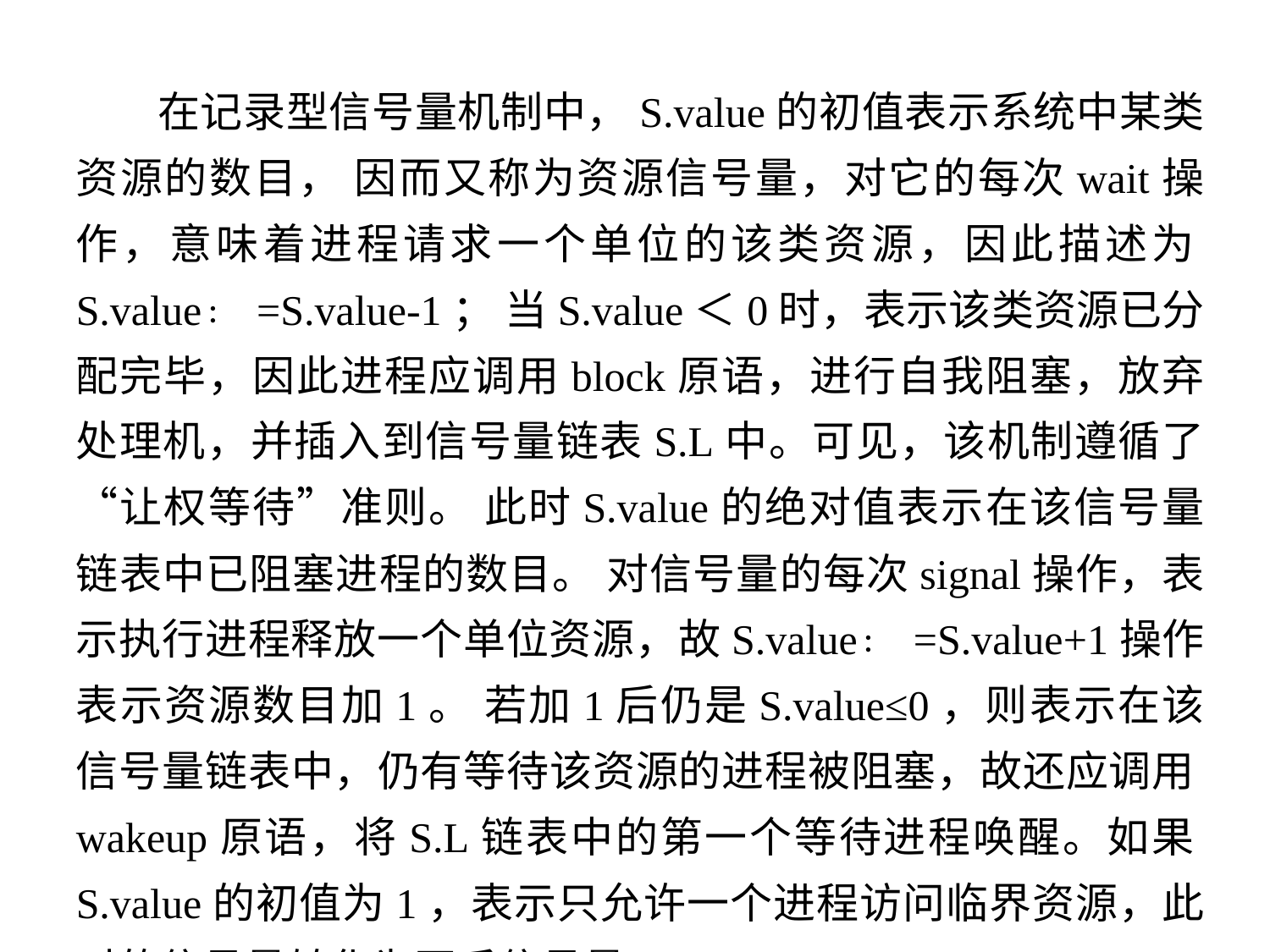

在记录型信号量机制中，S.value的初值表示系统中某类资源的数目， 因而又称为资源信号量，对它的每次wait操作，意味着进程请求一个单位的该类资源，因此描述为S.value∶   =S.value-1； 当S.value＜0时，表示该类资源已分配完毕，因此进程应调用block原语，进行自我阻塞，放弃处理机，并插入到信号量链表S.L中。可见，该机制遵循了“让权等待”准则。 此时S.value的绝对值表示在该信号量链表中已阻塞进程的数目。 对信号量的每次signal操作，表示执行进程释放一个单位资源，故S.value∶   =S.value+1操作表示资源数目加1。 若加1后仍是S.value≤0，则表示在该信号量链表中，仍有等待该资源的进程被阻塞，故还应调用wakeup原语，将S.L链表中的第一个等待进程唤醒。如果S.value的初值为1，表示只允许一个进程访问临界资源，此时的信号量转化为互斥信号量。